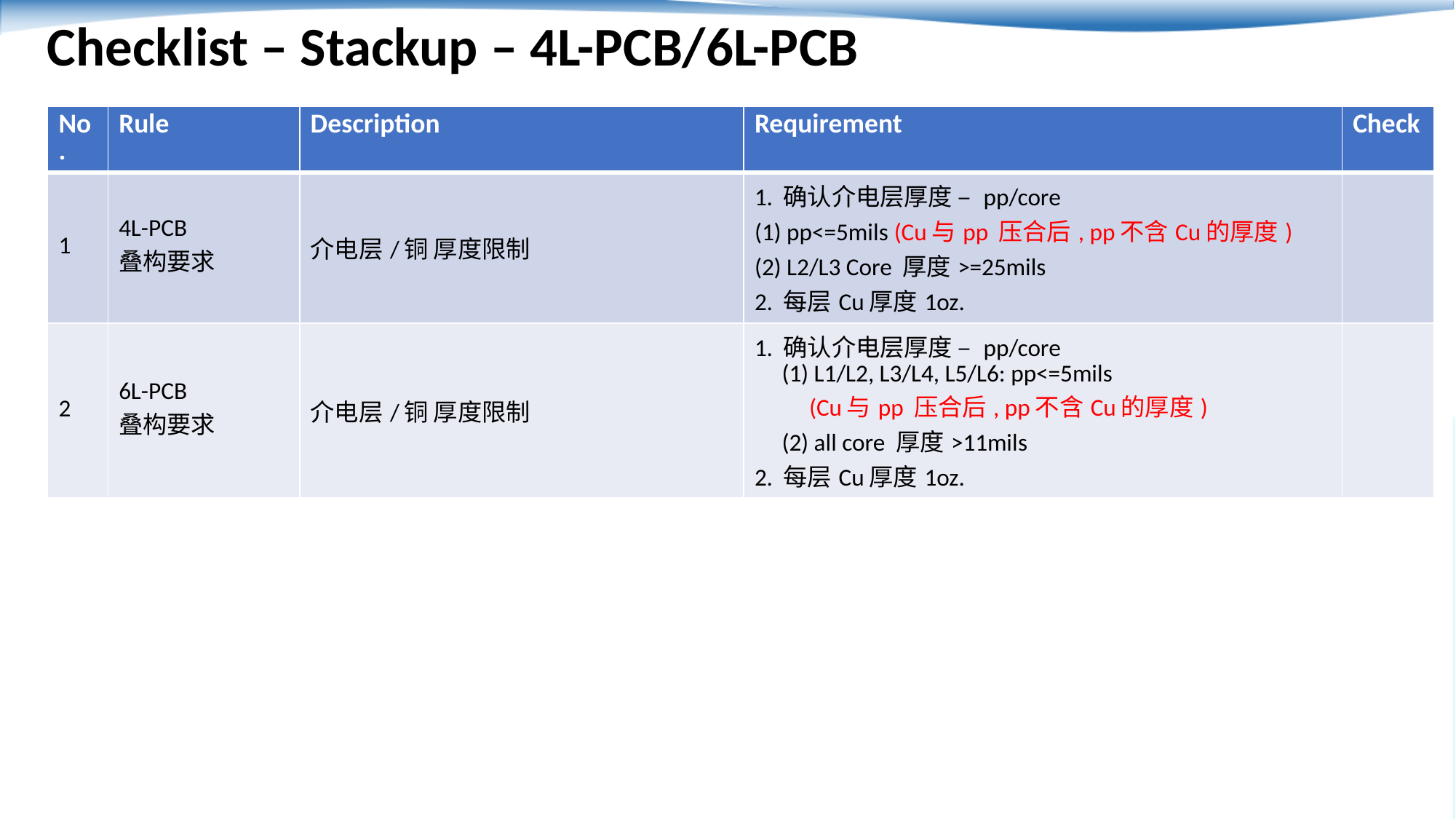

Checklist – Stackup – 4L-PCB/6L-PCB

| No. | Rule | Description | Requirement | Check |
| --- | --- | --- | --- | --- |
| 1 | 4L-PCB 叠构要求 | 介电层/铜 厚度限制 | 1. 确认介电层厚度 – pp/core (1) pp<=5mils (Cu与pp 压合后, pp不含Cu的厚度) (2) L2/L3 Core 厚度>=25mils 2. 每层Cu厚度1oz. |  |
| 2 | 6L-PCB 叠构要求 | 介电层/铜 厚度限制 | 1. 确认介电层厚度 – pp/core (1) L1/L2, L3/L4, L5/L6: pp<=5mils (Cu与pp 压合后, pp不含Cu的厚度) (2) all core 厚度>11mils 2. 每层Cu厚度1oz. |  |